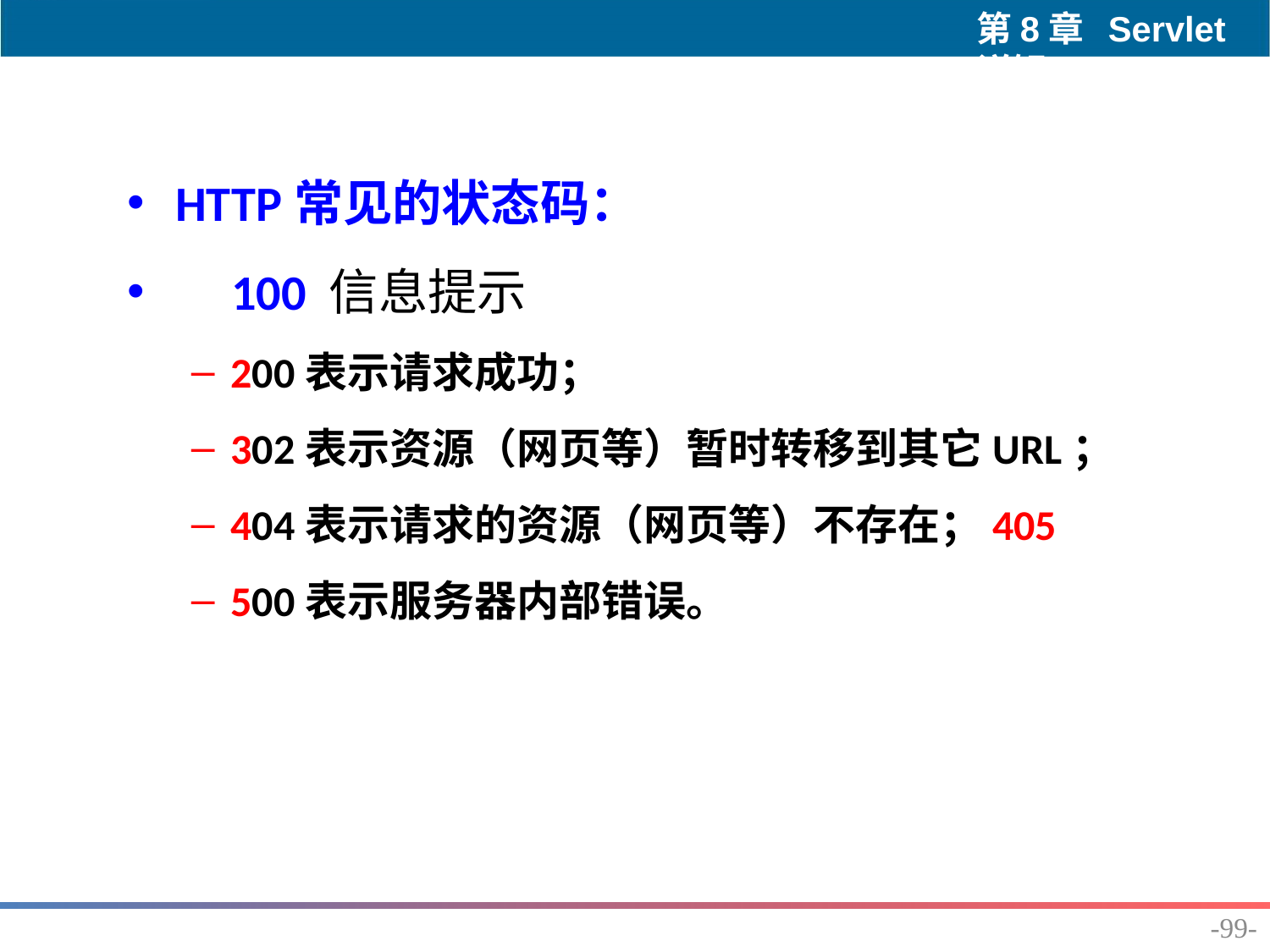

HTTP常见的状态码：
     100 信息提示
200表示请求成功；
302表示资源（网页等）暂时转移到其它URL；
404表示请求的资源（网页等）不存在；405
500表示服务器内部错误。
-99-